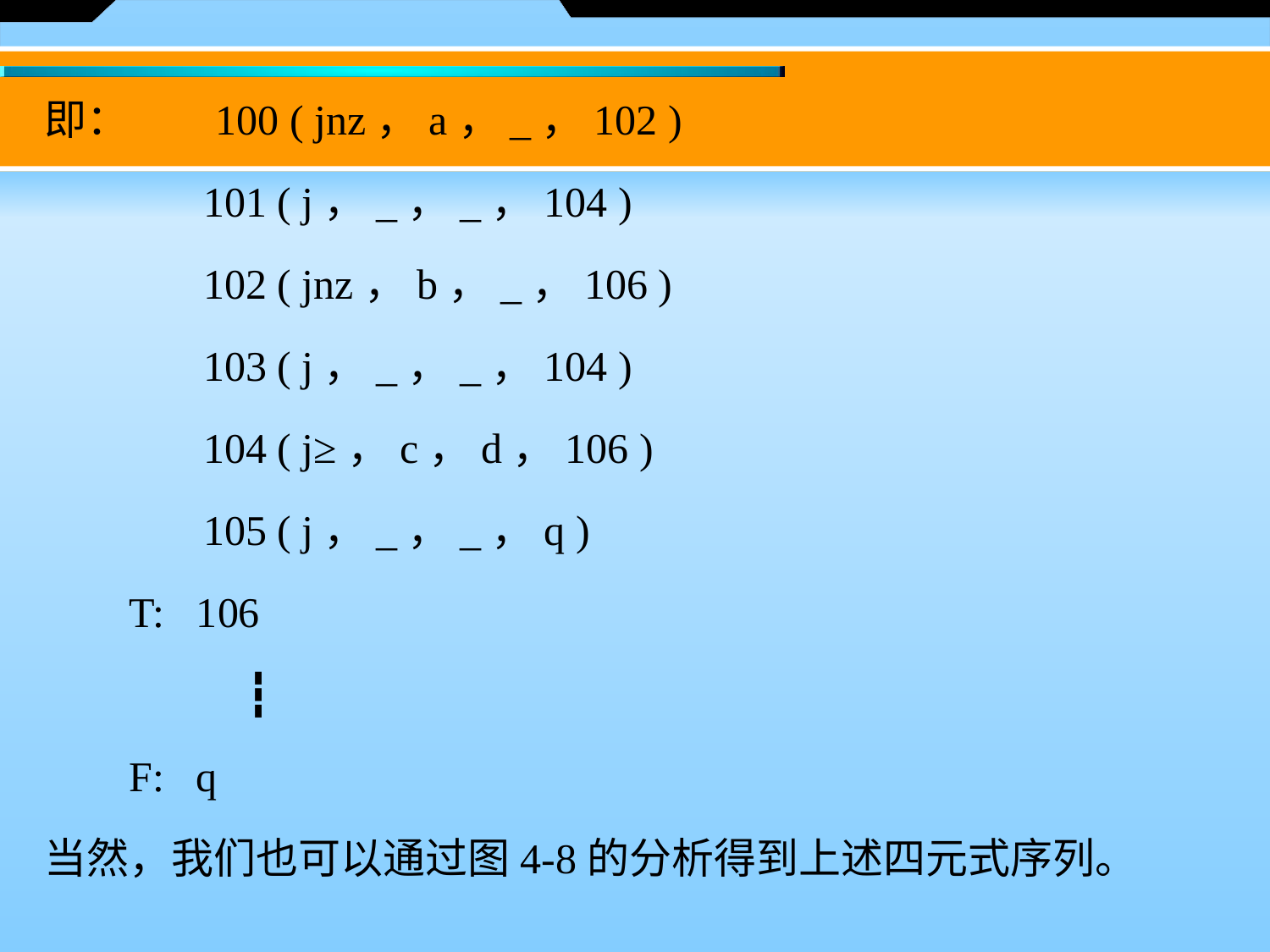

即：        100 ( jnz，a，_，102 )
               101 ( j，_，_，104 )
               102 ( jnz，b，_，106 )
               103 ( j，_，_，104 )
               104 ( j≥，c，d，106 )
               105 ( j，_，_，q )
        T:   106
                   ┇
        F:   q
当然，我们也可以通过图4-8的分析得到上述四元式序列。